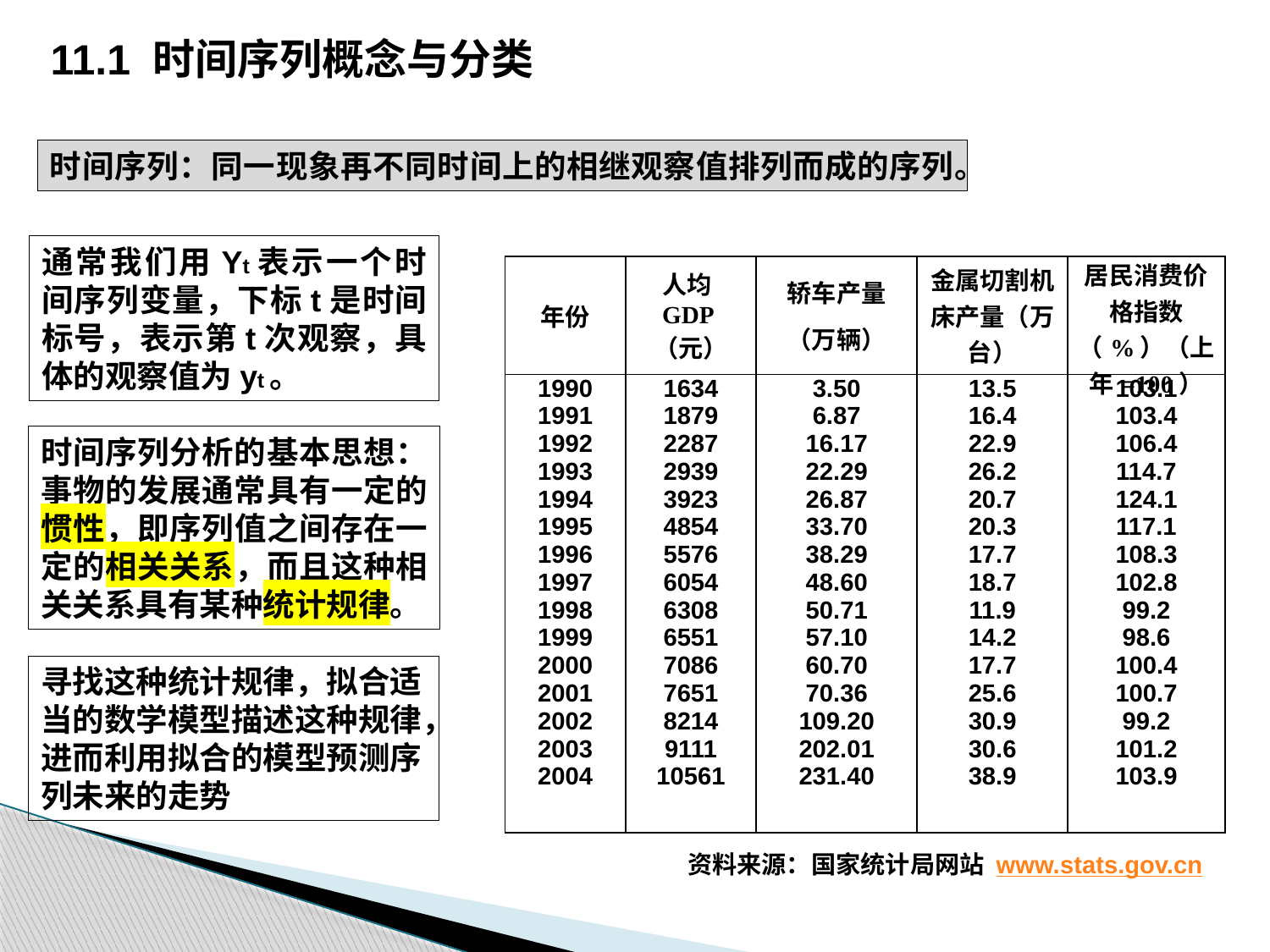

11.1 时间序列概念与分类
时间序列：同一现象再不同时间上的相继观察值排列而成的序列。
通常我们用Yt表示一个时间序列变量，下标t是时间标号，表示第t次观察，具体的观察值为yt。
| 年份 | 人均GDP（元） | 轿车产量 （万辆） | 金属切割机床产量（万台） | 居民消费价格指数（%）（上年=100） |
| --- | --- | --- | --- | --- |
| 1990 1991 1992 1993 1994 1995 1996 1997 1998 1999 2000 2001 2002 2003 2004 | 1634 1879 2287 2939 3923 4854 5576 6054 6308 6551 7086 7651 8214 9111 10561 | 3.50 6.87 16.17 22.29 26.87 33.70 38.29 48.60 50.71 57.10 60.70 70.36 109.20 202.01 231.40 | 13.5 16.4 22.9 26.2 20.7 20.3 17.7 18.7 11.9 14.2 17.7 25.6 30.9 30.6 38.9 | 103.1 103.4 106.4 114.7 124.1 117.1 108.3 102.8 99.2 98.6 100.4 100.7 99.2 101.2 103.9 |
时间序列分析的基本思想：事物的发展通常具有一定的惯性，即序列值之间存在一定的相关关系，而且这种相关关系具有某种统计规律。
寻找这种统计规律，拟合适当的数学模型描述这种规律，进而利用拟合的模型预测序列未来的走势
资料来源：国家统计局网站 www.stats.gov.cn